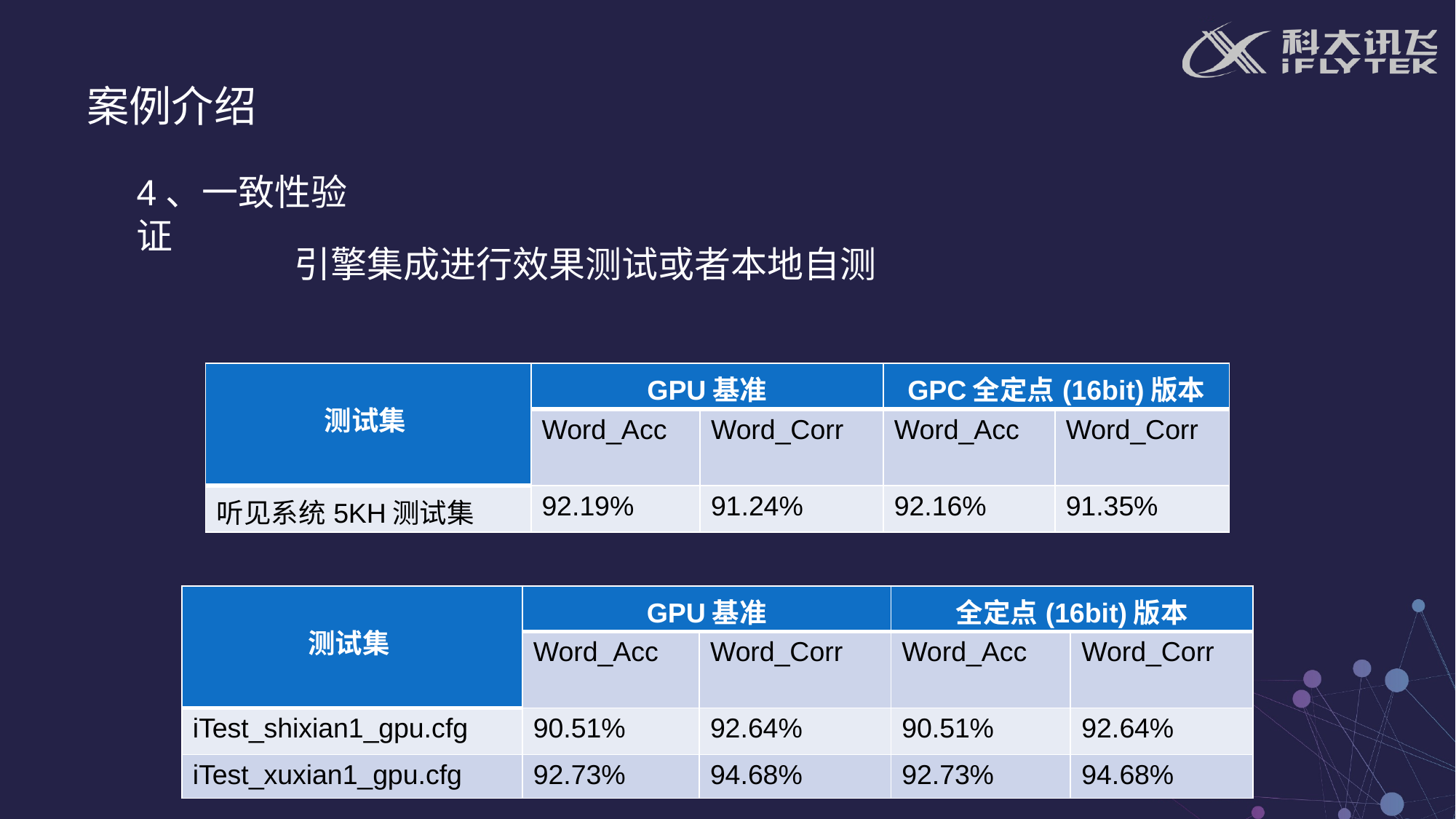

案例介绍
4、一致性验证
引擎集成进行效果测试或者本地自测
| 测试集 | GPU基准 |  | GPC全定点(16bit)版本 |  |
| --- | --- | --- | --- | --- |
|  | Word\_Acc | Word\_Corr | Word\_Acc | Word\_Corr |
| 听见系统5KH测试集 | 92.19% | 91.24% | 92.16% | 91.35% |
| 测试集 | GPU基准 |  | 全定点(16bit)版本 |  |
| --- | --- | --- | --- | --- |
|  | Word\_Acc | Word\_Corr | Word\_Acc | Word\_Corr |
| iTest\_shixian1\_gpu.cfg | 90.51% | 92.64% | 90.51% | 92.64% |
| iTest\_xuxian1\_gpu.cfg | 92.73% | 94.68% | 92.73% | 94.68% |